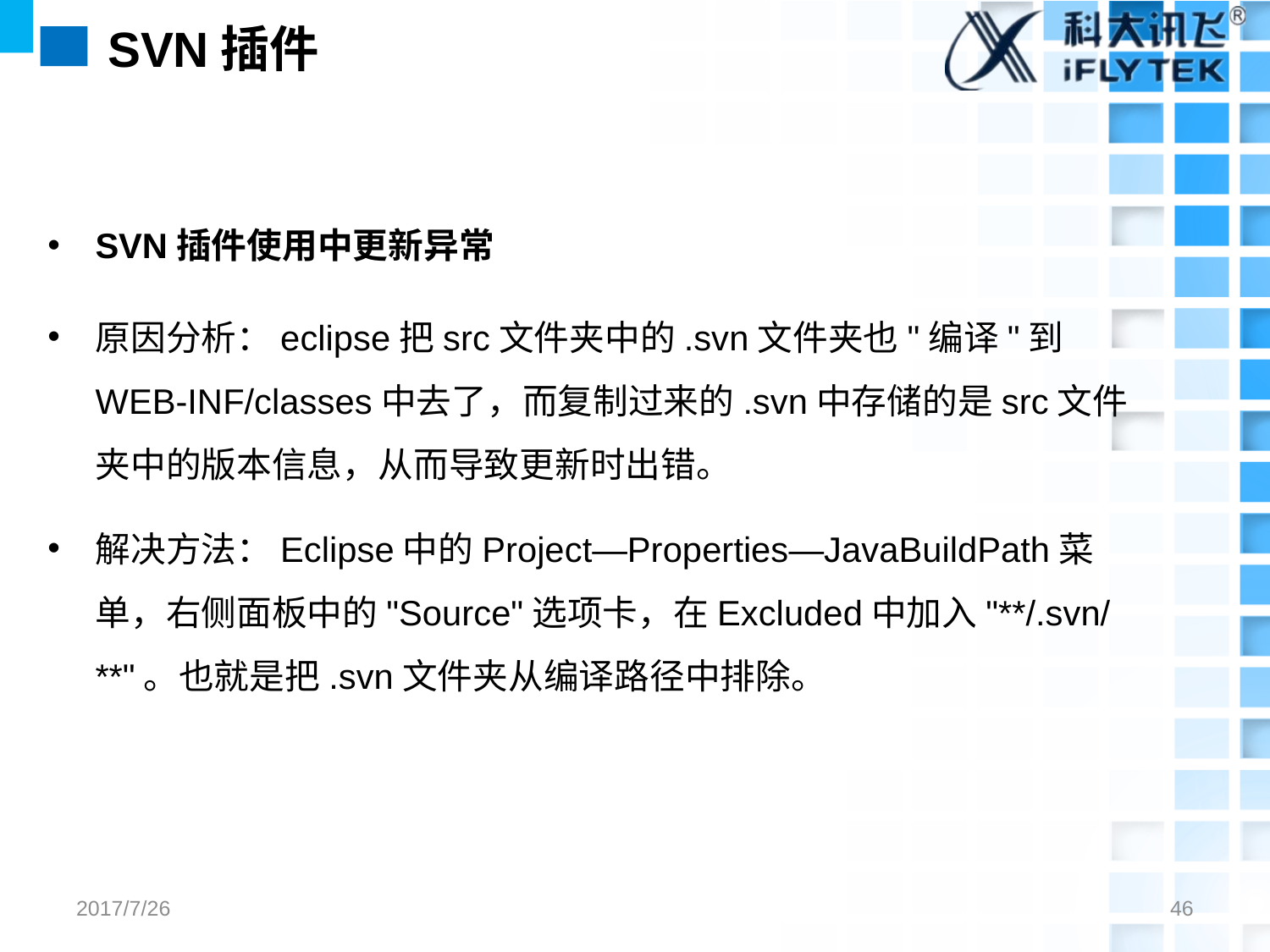

# SVN插件
SVN插件使用中更新异常
原因分析：eclipse把src文件夹中的.svn文件夹也"编译"到WEB-INF/classes中去了，而复制过来的.svn中存储的是src文件夹中的版本信息，从而导致更新时出错。
解决方法：Eclipse中的Project—Properties—JavaBuildPath菜单，右侧面板中的"Source"选项卡，在Excluded中加入"**/.svn/**"。也就是把.svn文件夹从编译路径中排除。
2017/7/26
46